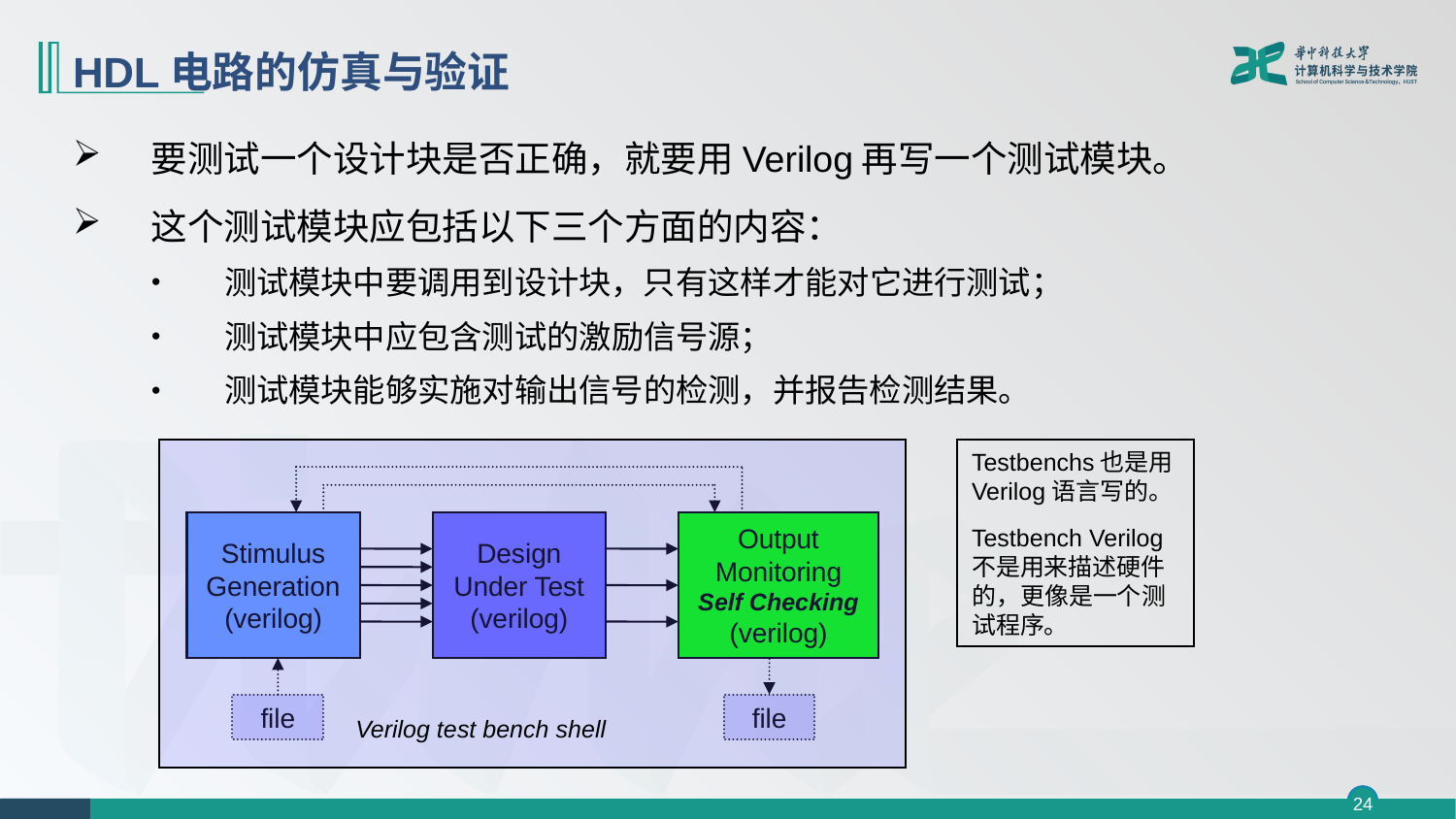

# HDL电路的仿真与验证
要测试一个设计块是否正确，就要用Verilog再写一个测试模块。
这个测试模块应包括以下三个方面的内容：
测试模块中要调用到设计块，只有这样才能对它进行测试；
测试模块中应包含测试的激励信号源；
测试模块能够实施对输出信号的检测，并报告检测结果。

Testbenchs也是用Verilog语言写的。

Testbench Verilog不是用来描述硬件的，更像是一个测试程序。

Stimulus
Generation
(verilog)
Design
Under Test
(verilog)
Output
Monitoring
Self Checking
(verilog)

file
file
Verilog test bench shell